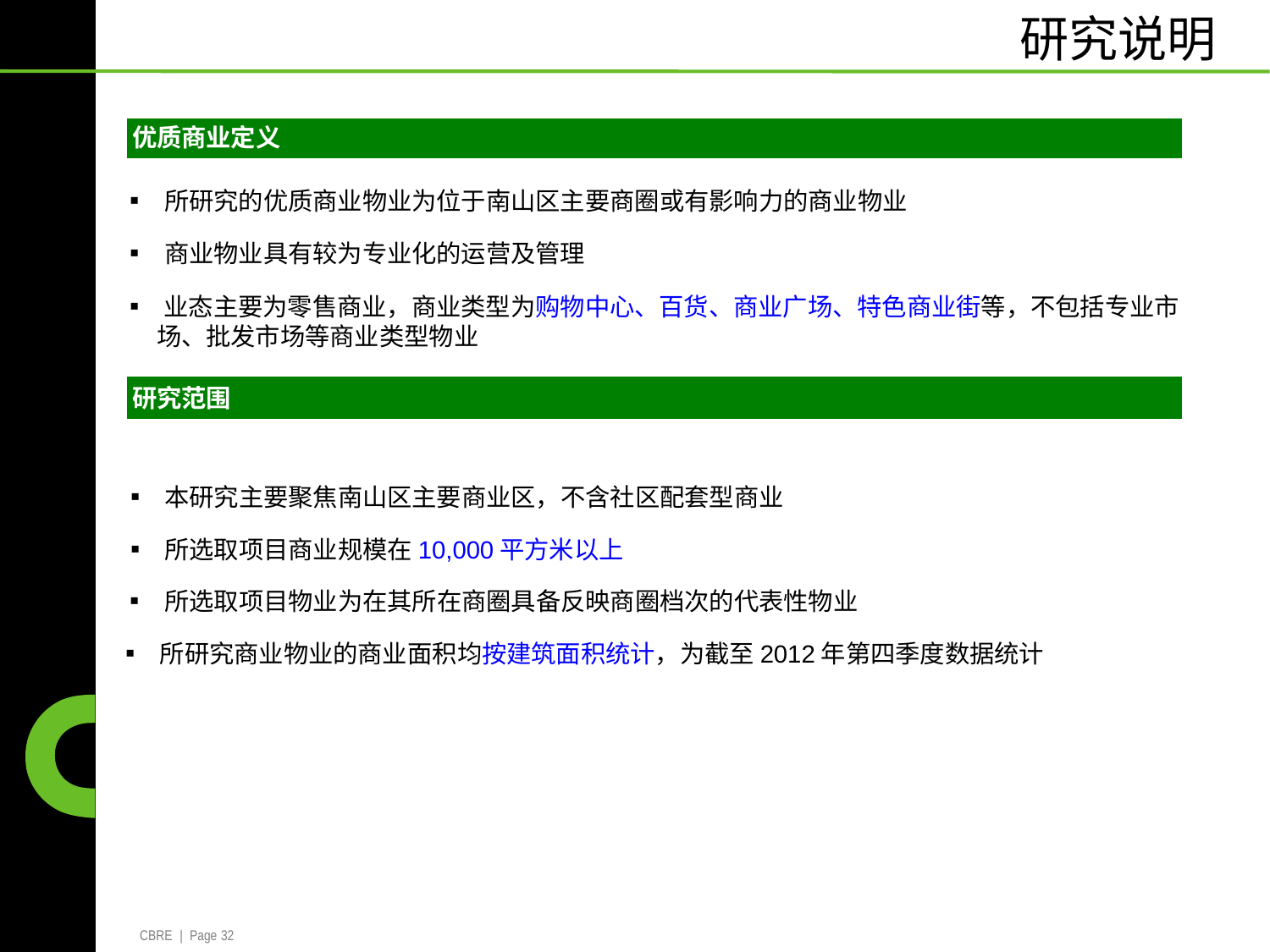

研究说明

优质商业定义

▪  所研究的优质商业物业为位于南山区主要商圈或有影响力的商业物业

▪  商业物业具有较为专业化的运营及管理
▪  业态主要为零售商业，商业类型为购物中心、百货、商业广场、特色商业街等，不包括专业市
场、批发市场等商业类型物业

研究范围
▪  本研究主要聚焦南山区主要商业区，不含社区配套型商业

▪  所选取项目商业规模在10,000平方米以上
▪  所选取项目物业为在其所在商圈具备反映商圈档次的代表性物业
▪  所研究商业物业的商业面积均按建筑面积统计，为截至2012年第四季度数据统计

CBRE  |  Page 32